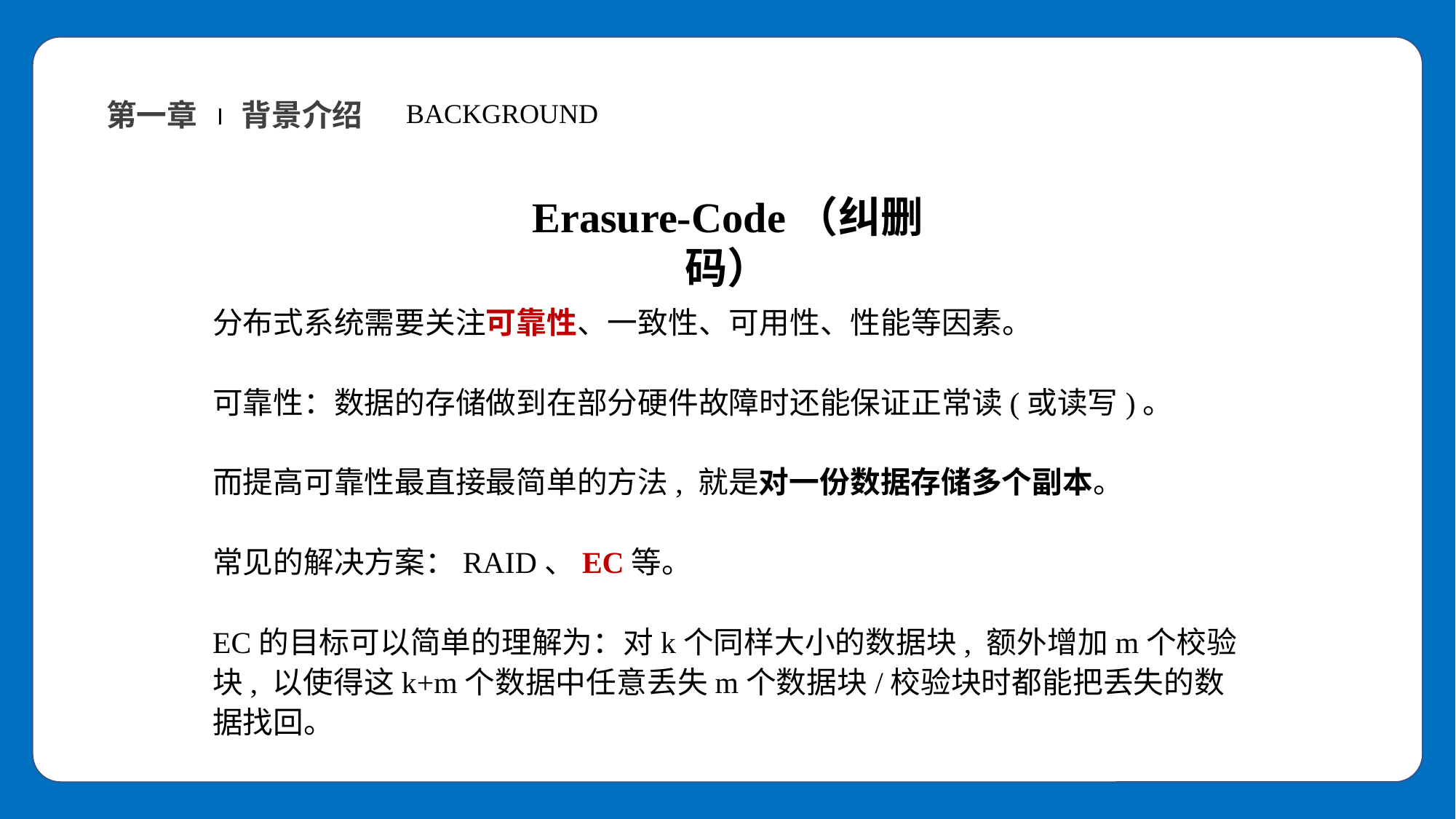

BACKGROUND
第一章
背景介绍
Erasure-Code（纠删码）
分布式系统需要关注可靠性、一致性、可用性、性能等因素。

可靠性：数据的存储做到在部分硬件故障时还能保证正常读(或读写)。

而提高可靠性最直接最简单的方法, 就是对一份数据存储多个副本。

常见的解决方案：RAID、EC等。

EC的目标可以简单的理解为：对k个同样大小的数据块, 额外增加m个校验块, 以使得这k+m个数据中任意丢失m个数据块/校验块时都能把丢失的数据找回。
填写
标题